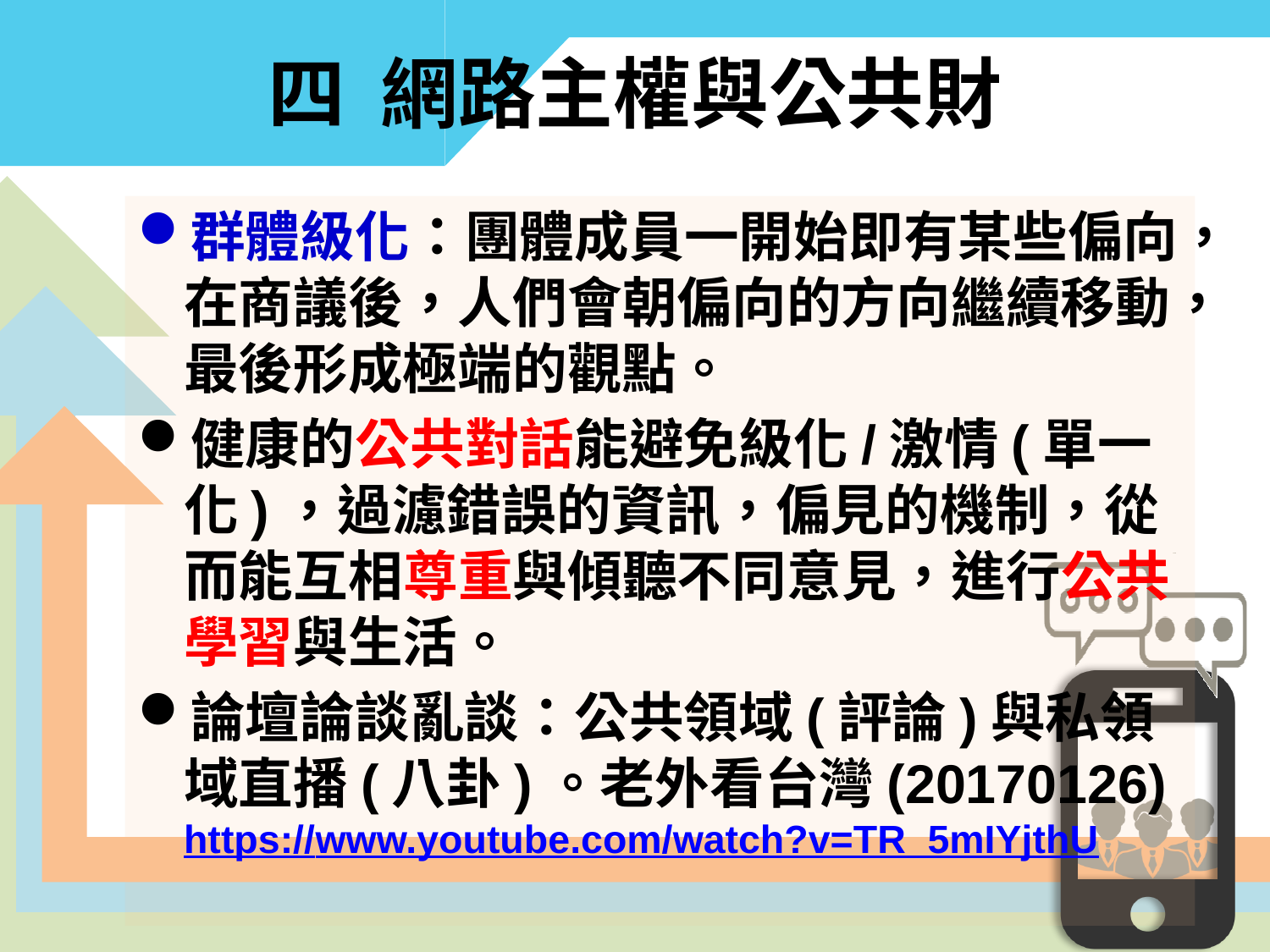

# 四  網路主權與公共財
群體級化：團體成員一開始即有某些偏向，在商議後，人們會朝偏向的方向繼續移動，最後形成極端的觀點。
健康的公共對話能避免級化/激情(單一化)，過濾錯誤的資訊，偏見的機制，從而能互相尊重與傾聽不同意見，進行公共學習與生活。
論壇論談亂談：公共領域(評論)與私領域直播(八卦)。老外看台灣(20170126) https://www.youtube.com/watch?v=TR_5mIYjthU